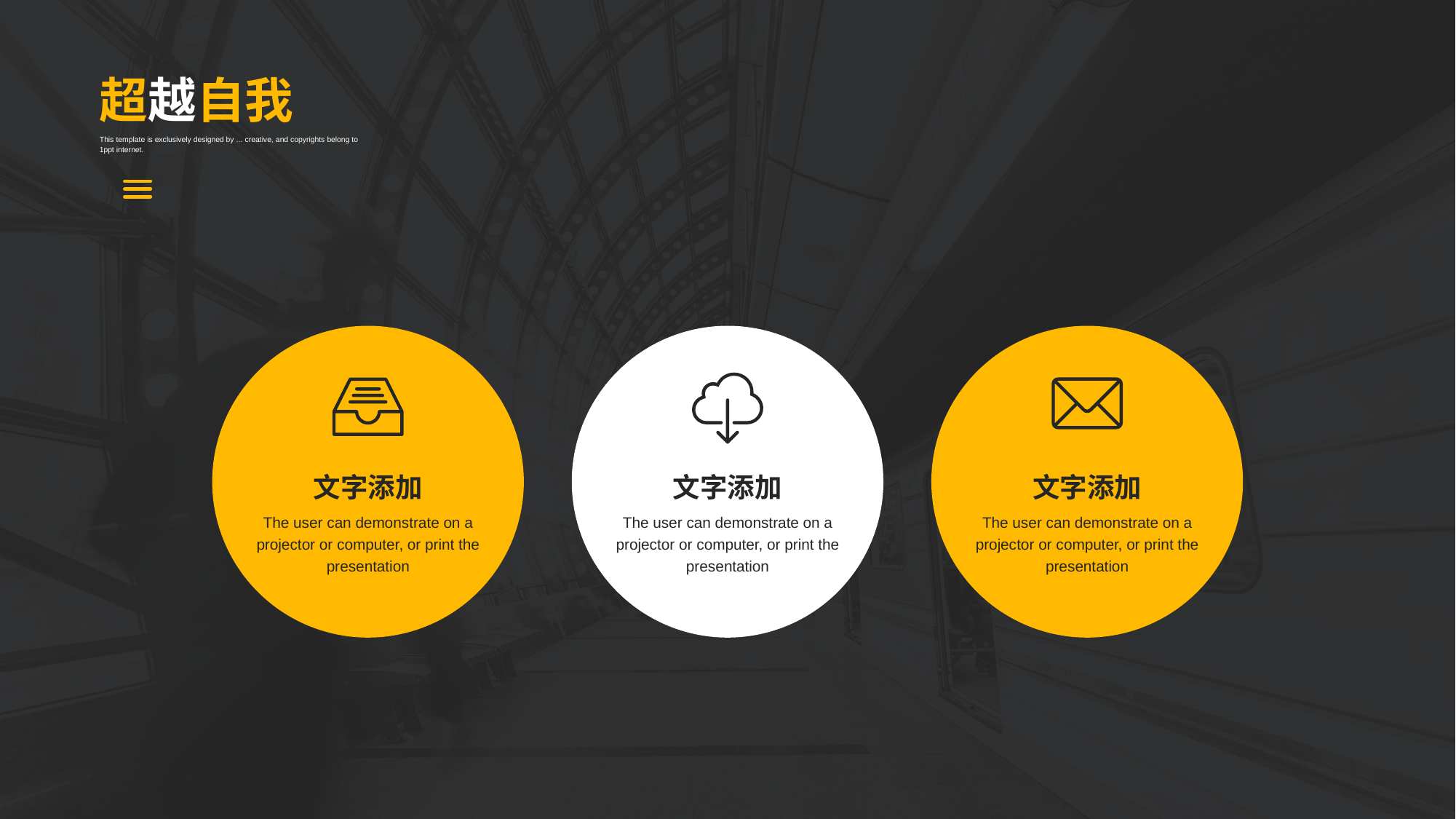

超越自我
This template is exclusively designed by ... creative, and copyrights belong to 1ppt internet.

文字添加
文字添加
文字添加
The user can demonstrate on a projector or computer, or print the presentation
The user can demonstrate on a projector or computer, or print the presentation
The user can demonstrate on a projector or computer, or print the presentation